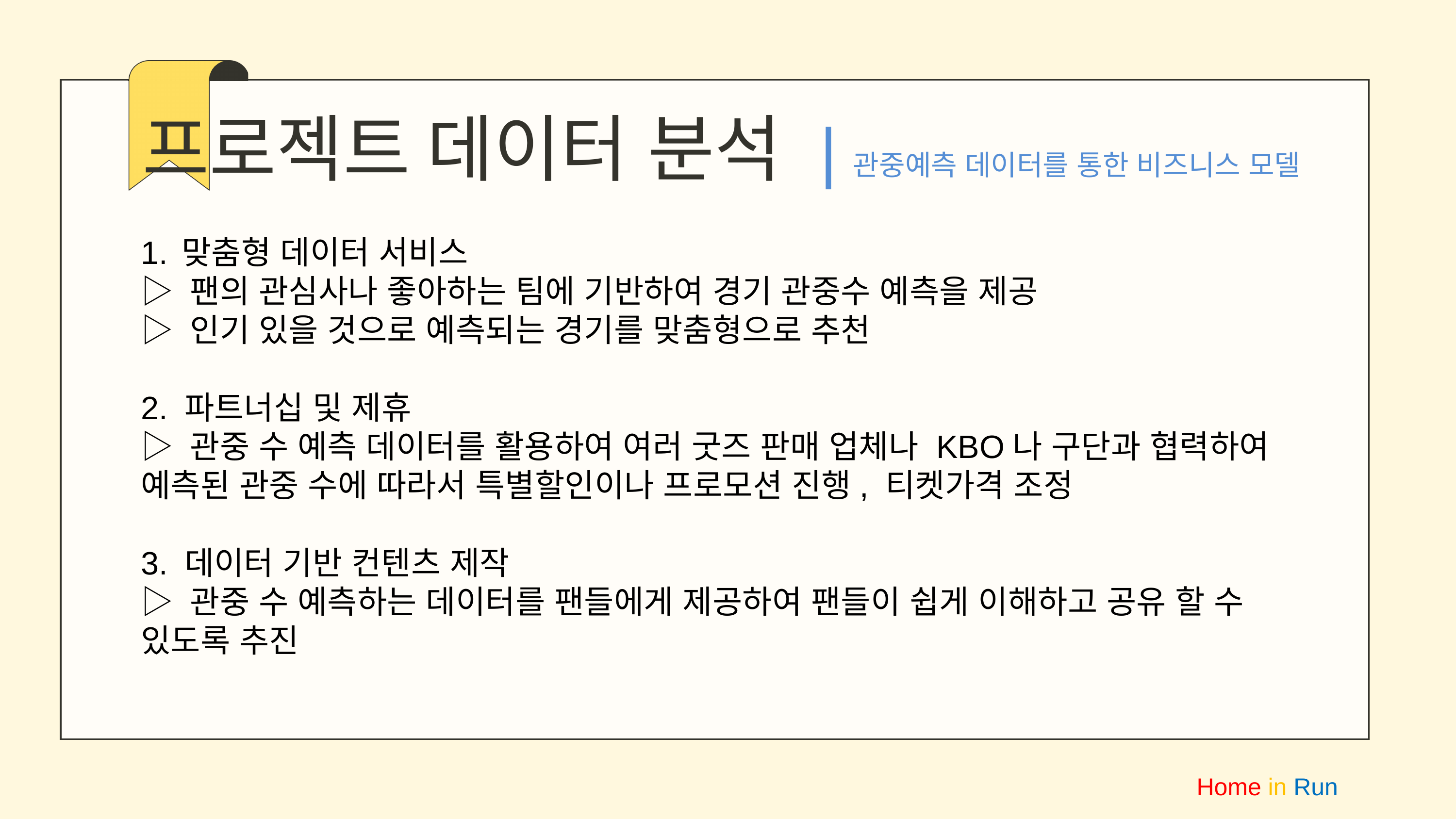

프로젝트 데이터 분석 |관중예측 데이터를 통한 비즈니스 모델
맞춤형 데이터 서비스
▷ 팬의 관심사나 좋아하는 팀에 기반하여 경기 관중수 예측을 제공
▷ 인기 있을 것으로 예측되는 경기를 맞춤형으로 추천

2. 파트너십 및 제휴
▷ 관중 수 예측 데이터를 활용하여 여러 굿즈 판매 업체나 KBO나 구단과 협력하여 예측된 관중 수에 따라서 특별할인이나 프로모션 진행, 티켓가격 조정

3. 데이터 기반 컨텐츠 제작
▷ 관중 수 예측하는 데이터를 팬들에게 제공하여 팬들이 쉽게 이해하고 공유 할 수 있도록 추진

Home in Run